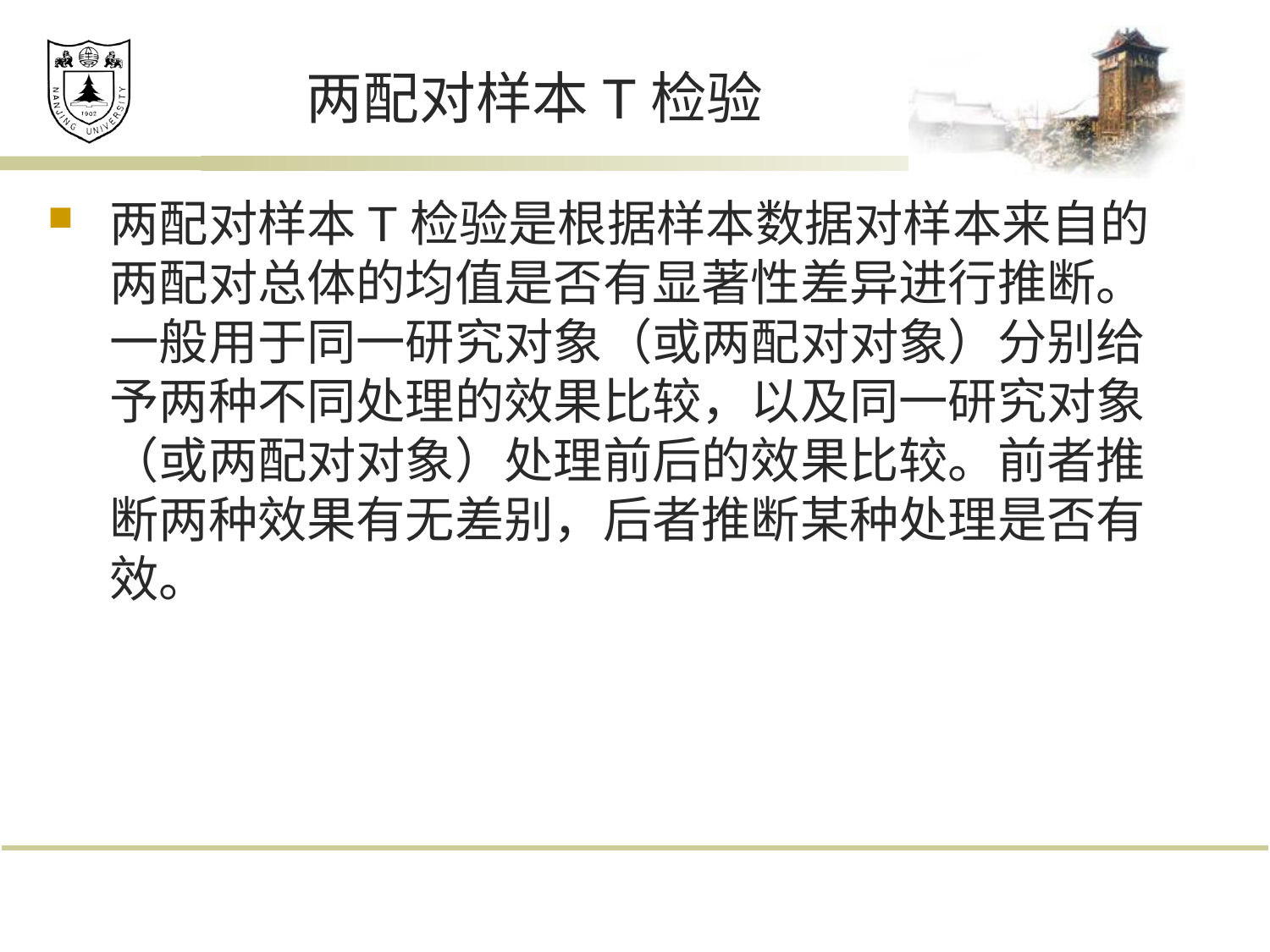

# 两配对样本T检验
两配对样本T检验是根据样本数据对样本来自的两配对总体的均值是否有显著性差异进行推断。一般用于同一研究对象（或两配对对象）分别给予两种不同处理的效果比较，以及同一研究对象（或两配对对象）处理前后的效果比较。前者推断两种效果有无差别，后者推断某种处理是否有效。